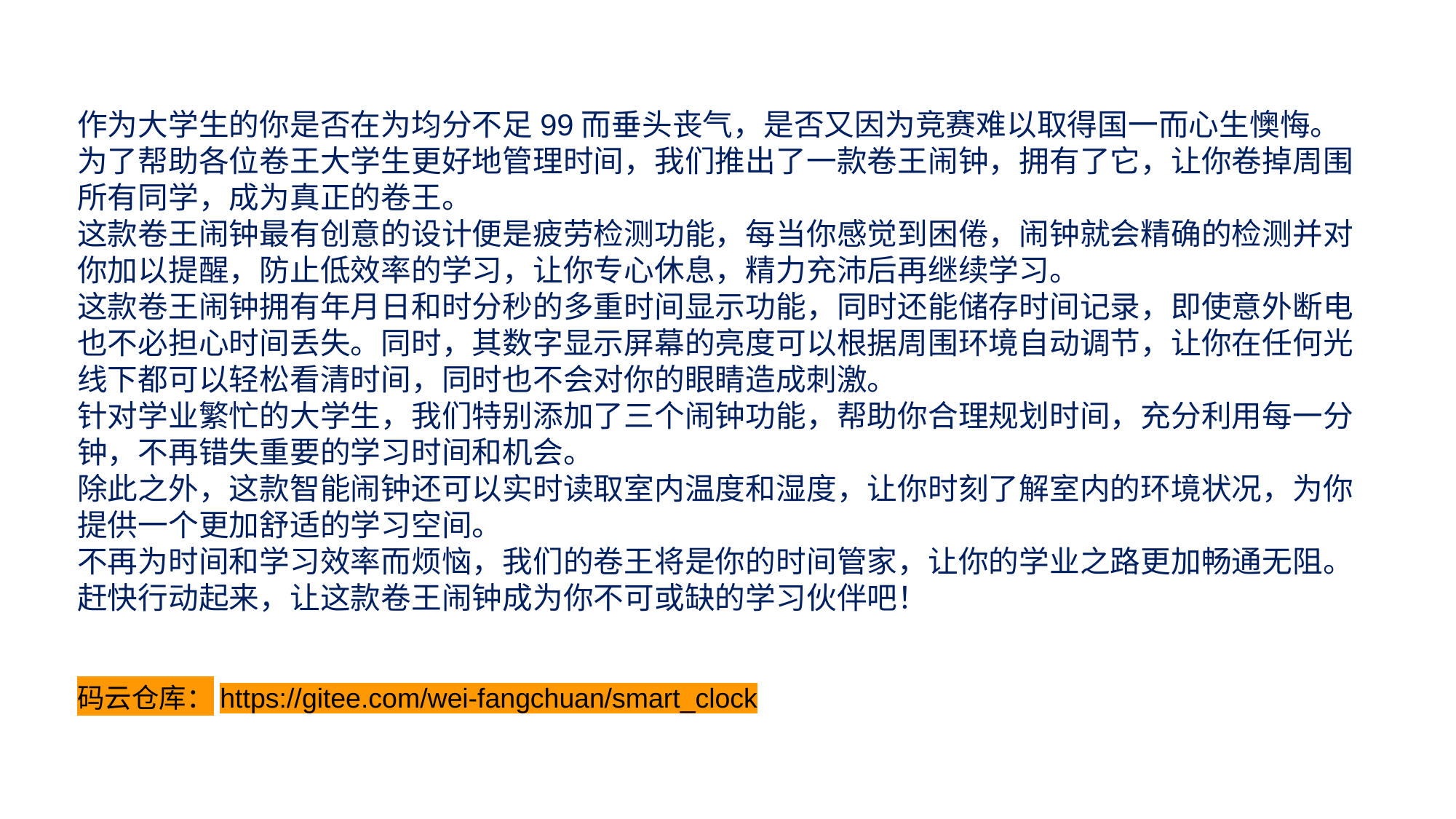

作为大学生的你是否在为均分不足99而垂头丧气，是否又因为竞赛难以取得国一而心生懊悔。为了帮助各位卷王大学生更好地管理时间，我们推出了一款卷王闹钟，拥有了它，让你卷掉周围所有同学，成为真正的卷王。
这款卷王闹钟最有创意的设计便是疲劳检测功能，每当你感觉到困倦，闹钟就会精确的检测并对你加以提醒，防止低效率的学习，让你专心休息，精力充沛后再继续学习。
这款卷王闹钟拥有年月日和时分秒的多重时间显示功能，同时还能储存时间记录，即使意外断电也不必担心时间丢失。同时，其数字显示屏幕的亮度可以根据周围环境自动调节，让你在任何光线下都可以轻松看清时间，同时也不会对你的眼睛造成刺激。
针对学业繁忙的大学生，我们特别添加了三个闹钟功能，帮助你合理规划时间，充分利用每一分钟，不再错失重要的学习时间和机会。
除此之外，这款智能闹钟还可以实时读取室内温度和湿度，让你时刻了解室内的环境状况，为你提供一个更加舒适的学习空间。
不再为时间和学习效率而烦恼，我们的卷王将是你的时间管家，让你的学业之路更加畅通无阻。赶快行动起来，让这款卷王闹钟成为你不可或缺的学习伙伴吧！

码云仓库：https://gitee.com/wei-fangchuan/smart_clock